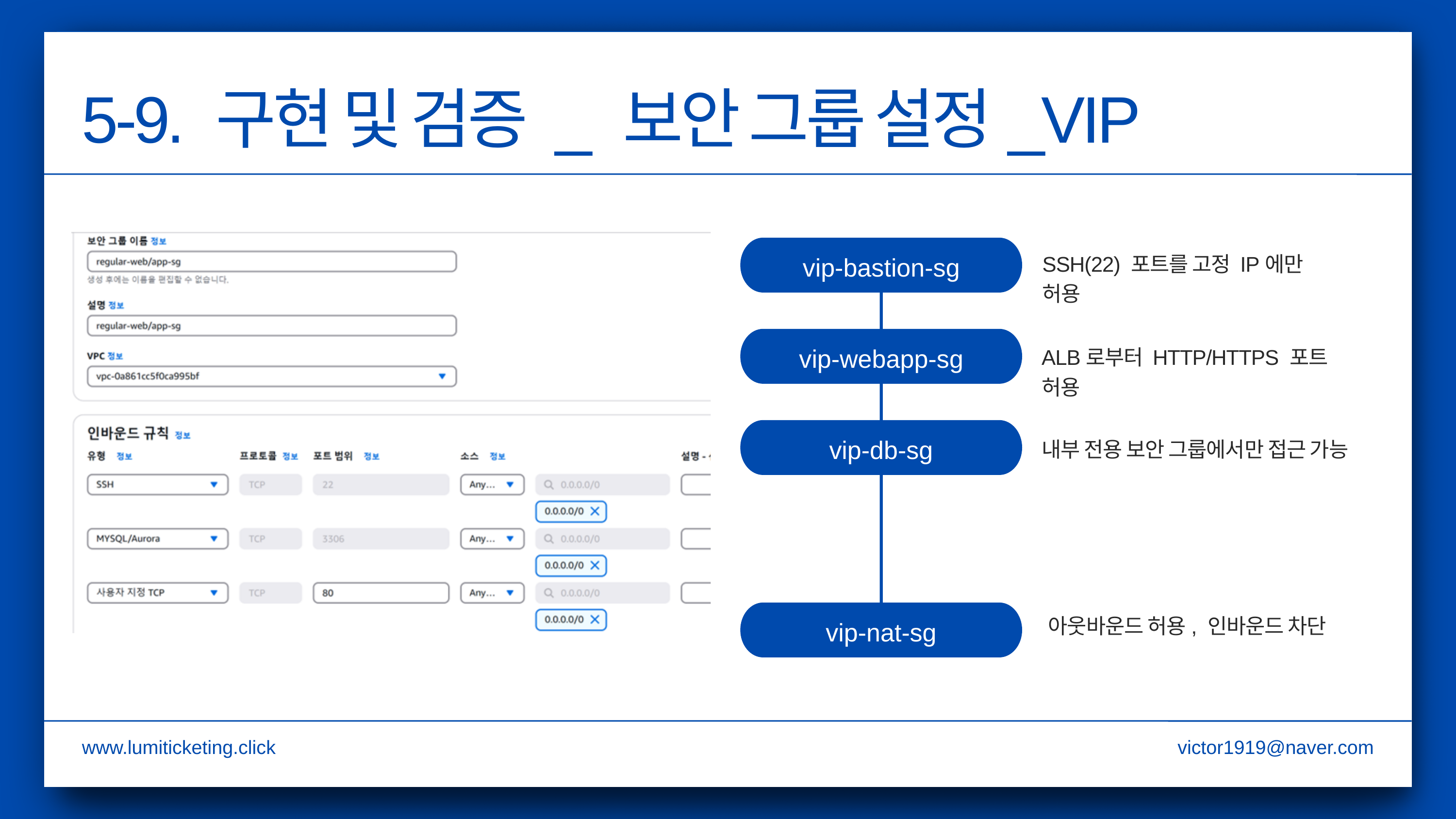

5-9. 구현 및 검증 _ 보안 그룹 설정_VIP

vip-bastion-sg
SSH(22) 포트를 고정 IP에만 허용

vip-webapp-sg
ALB로부터 HTTP/HTTPS 포트 허용

vip-db-sg
내부 전용 보안 그룹에서만 접근 가능

아웃바운드 허용, 인바운드 차단
vip-nat-sg

www.lumiticketing.click
victor1919@naver.com